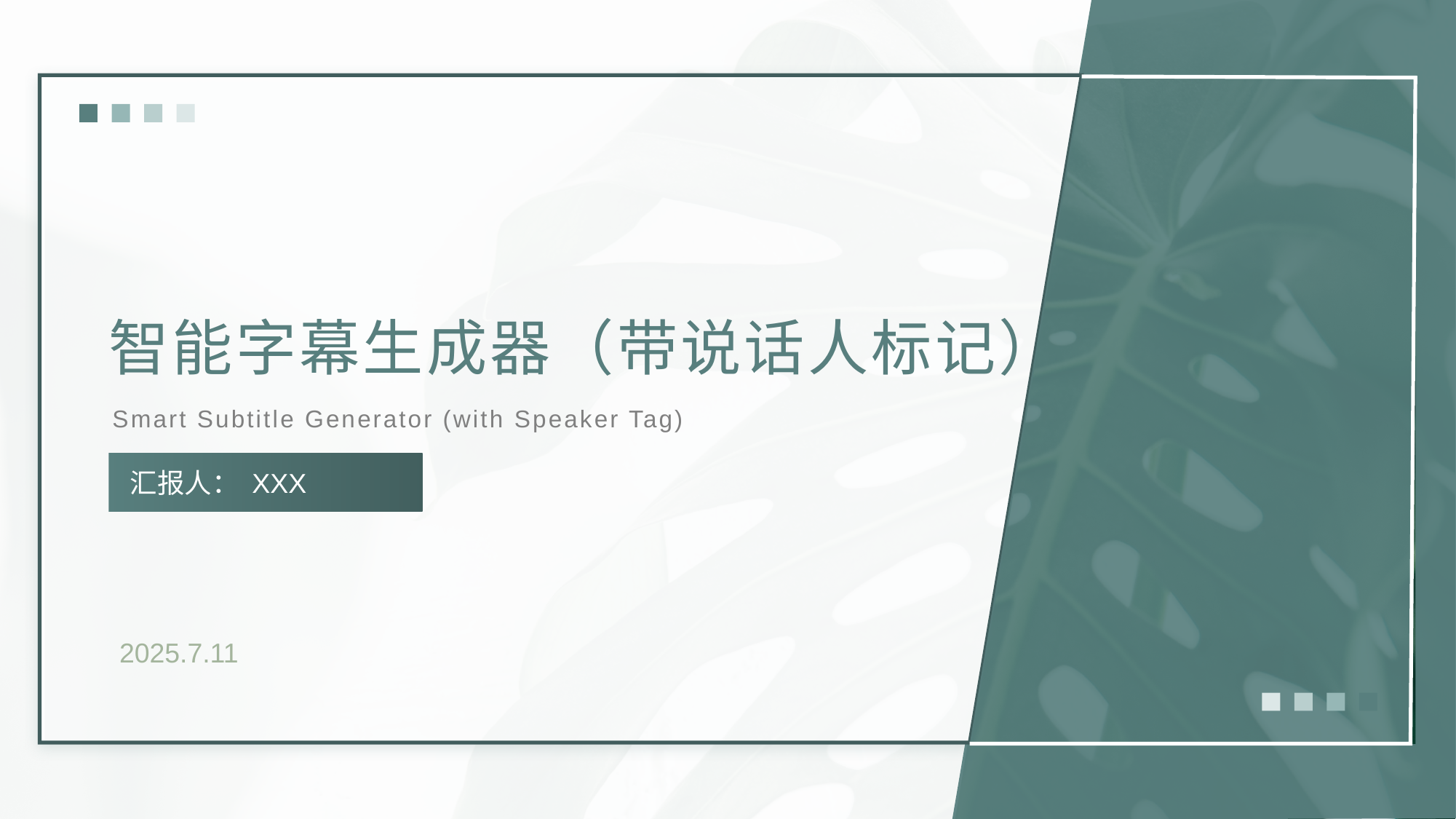

智能字幕生成器（带说话人标记）
Smart Subtitle Generator (with Speaker Tag)

汇报人： XXX
2025.7.11